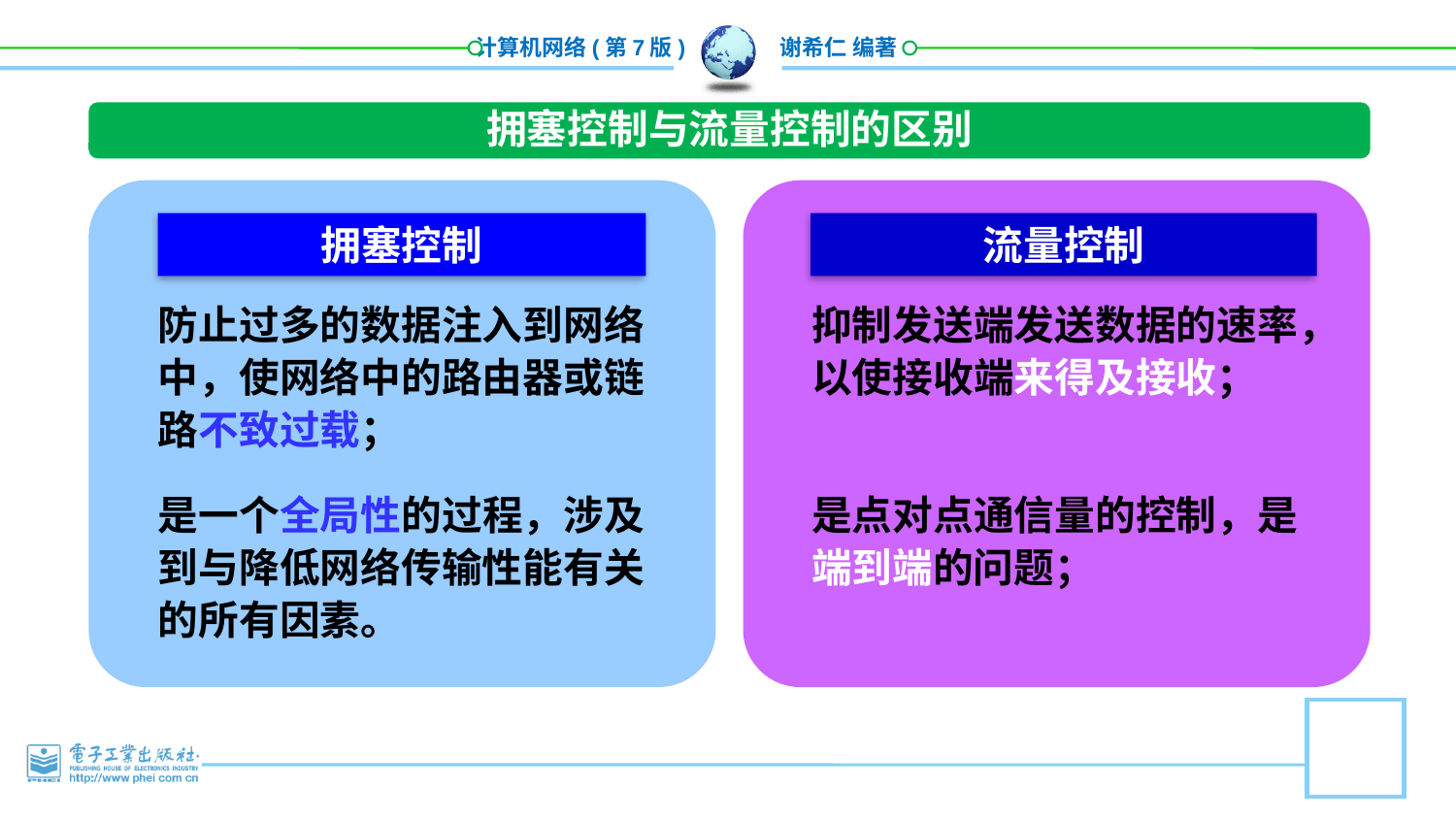

拥塞控制与流量控制的区别

拥塞控制
流量控制
防止过多的数据注入到网络中，使网络中的路由器或链路不致过载；
抑制发送端发送数据的速率，以使接收端来得及接收；
是一个全局性的过程，涉及到与降低网络传输性能有关的所有因素。
是点对点通信量的控制，是端到端的问题；